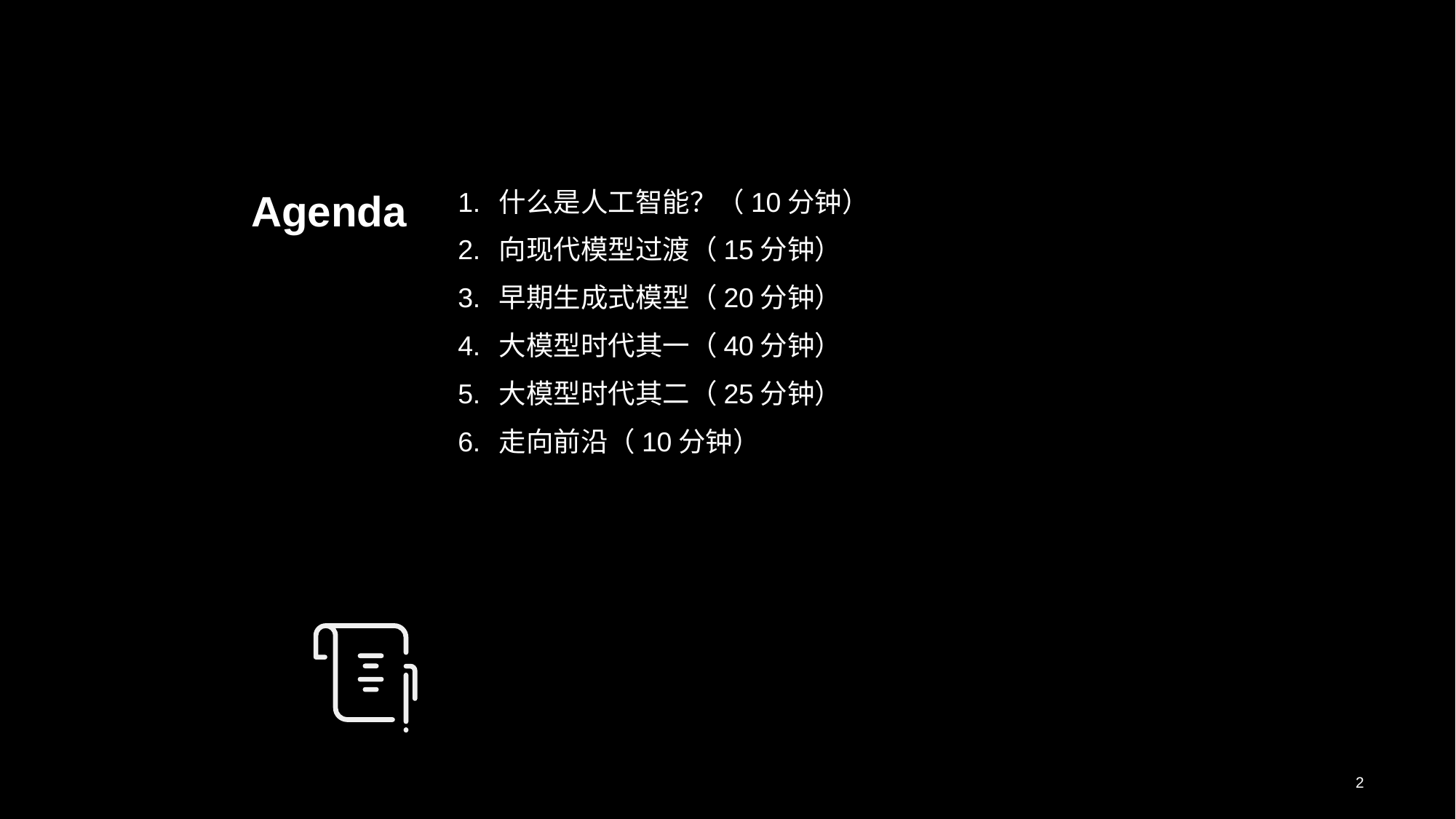

# Agenda
什么是人工智能？（10分钟）
向现代模型过渡（15分钟）
早期生成式模型（20分钟）
大模型时代其一（40分钟）
大模型时代其二（25分钟）
走向前沿（10分钟）
2